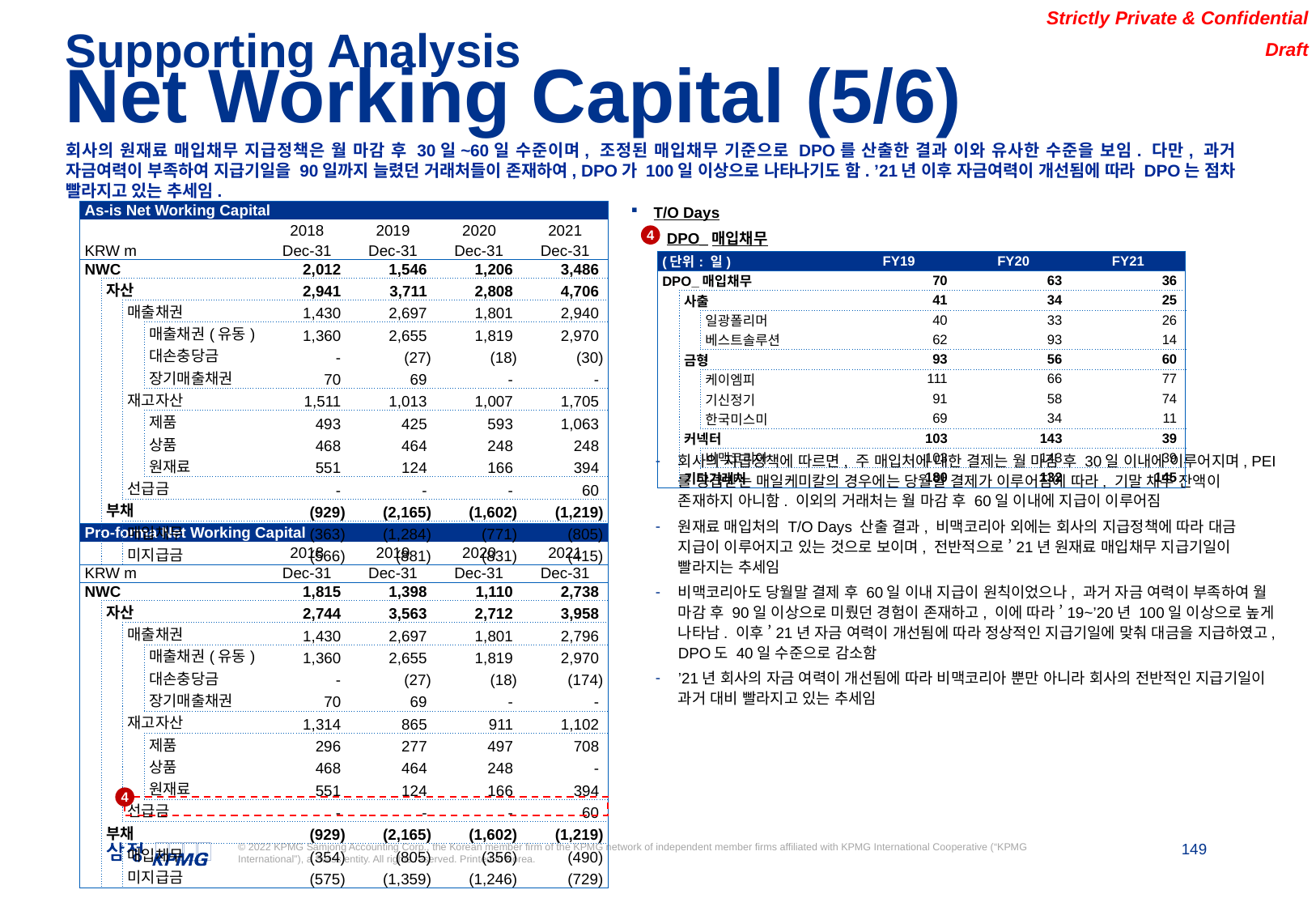

Supporting Analysis
Net Working Capital (5/6)
회사의 원재료 매입채무 지급정책은 월 마감 후 30일~60일 수준이며, 조정된 매입채무 기준으로 DPO를 산출한 결과 이와 유사한 수준을 보임. 다만, 과거 자금여력이 부족하여 지급기일을 90일까지 늘렸던 거래처들이 존재하여, DPO가 100일 이상으로 나타나기도 함. ’21년 이후 자금여력이 개선됨에 따라 DPO는 점차 빨라지고 있는 추세임.
| As-is Net Working Capital |  |  |  |  |  |  |  |
| --- | --- | --- | --- | --- | --- | --- | --- |
|  |  |  |  | 2018 | 2019 | 2020 | 2021 |
| KRW m |  |  |  | Dec-31 | Dec-31 | Dec-31 | Dec-31 |
| NWC |  |  |  | 2,012 | 1,546 | 1,206 | 3,486 |
|  | 자산 |  |  | 2,941 | 3,711 | 2,808 | 4,706 |
|  |  | 매출채권 |  | 1,430 | 2,697 | 1,801 | 2,940 |
|  |  |  | 매출채권(유동) | 1,360 | 2,655 | 1,819 | 2,970 |
|  |  |  | 대손충당금 | - | (27) | (18) | (30) |
|  |  |  | 장기매출채권 | 70 | 69 | - | - |
|  |  | 재고자산 |  | 1,511 | 1,013 | 1,007 | 1,705 |
|  |  |  | 제품 | 493 | 425 | 593 | 1,063 |
|  |  |  | 상품 | 468 | 464 | 248 | 248 |
|  |  |  | 원재료 | 551 | 124 | 166 | 394 |
|  |  | 선급금 |  | - | - | - | 60 |
|  | 부채 |  |  | (929) | (2,165) | (1,602) | (1,219) |
|  |  | 매입채무 |  | (363) | (1,284) | (771) | (805) |
|  |  | 미지급금 |  | (566) | (881) | (831) | (415) |
T/O Days
DPO_매입채무

회사의 지급정책에 따르면, 주 매입처에 대한 결제는 월 마감 후 30일 이내에 이루어지며, PEI를 공급받는 매일케미칼의 경우에는 당월말 결제가 이루어짐에 따라, 기말 채무 잔액이 존재하지 아니함. 이외의 거래처는 월 마감 후 60일 이내에 지급이 이루어짐
원재료 매입처의 T/O Days 산출 결과, 비맥코리아 외에는 회사의 지급정책에 따라 대금 지급이 이루어지고 있는 것으로 보이며, 전반적으로 ’21년 원재료 매입채무 지급기일이 빨라지는 추세임
비맥코리아도 당월말 결제 후 60일 이내 지급이 원칙이었으나, 과거 자금 여력이 부족하여 월 마감 후 90일 이상으로 미뤘던 경험이 존재하고, 이에 따라 ’19~’20년 100일 이상으로 높게 나타남. 이후 ’21년 자금 여력이 개선됨에 따라 정상적인 지급기일에 맞춰 대금을 지급하였고, DPO도 40일 수준으로 감소함
’21년 회사의 자금 여력이 개선됨에 따라 비맥코리아 뿐만 아니라 회사의 전반적인 지급기일이 과거 대비 빨라지고 있는 추세임

4
| (단위: 일) |  |  |  | FY19 | FY20 | FY21 |
| --- | --- | --- | --- | --- | --- | --- |
| DPO\_매입채무 |  |  |  | 70 | 63 | 36 |
|  | 사출 |  |  | 41 | 34 | 25 |
|  |  | 일광폴리머 |  | 40 | 33 | 26 |
|  |  | 베스트솔루션 |  | 62 | 93 | 14 |
|  | 금형 |  |  | 93 | 56 | 60 |
|  |  | 케이엠피 |  | 111 | 66 | 77 |
|  |  | 기신정기 |  | 91 | 58 | 74 |
|  |  | 한국미스미 |  | 69 | 34 | 11 |
|  | 커넥터 |  |  | 103 | 143 | 39 |
|  |  | 비맥코리아 |  | 103 | 143 | 39 |
|  | 기타거래처 |  |  | 180 | 132 | 145 |
| Pro-forma Net Working Capital |  |  |  |  |  |  |  |
| --- | --- | --- | --- | --- | --- | --- | --- |
|  |  |  |  | 2018 | 2019 | 2020 | 2021 |
| KRW m |  |  |  | Dec-31 | Dec-31 | Dec-31 | Dec-31 |
| NWC |  |  |  | 1,815 | 1,398 | 1,110 | 2,738 |
|  | 자산 |  |  | 2,744 | 3,563 | 2,712 | 3,958 |
|  |  | 매출채권 |  | 1,430 | 2,697 | 1,801 | 2,796 |
|  |  |  | 매출채권(유동) | 1,360 | 2,655 | 1,819 | 2,970 |
|  |  |  | 대손충당금 | - | (27) | (18) | (174) |
|  |  |  | 장기매출채권 | 70 | 69 | - | - |
|  |  | 재고자산 |  | 1,314 | 865 | 911 | 1,102 |
|  |  |  | 제품 | 296 | 277 | 497 | 708 |
|  |  |  | 상품 | 468 | 464 | 248 | - |
|  |  |  | 원재료 | 551 | 124 | 166 | 394 |
|  |  | 선급금 |  | - | - | - | 60 |
|  | 부채 |  |  | (929) | (2,165) | (1,602) | (1,219) |
|  |  | 매입채무 |  | (354) | (805) | (356) | (490) |
|  |  | 미지급금 |  | (575) | (1,359) | (1,246) | (729) |
4